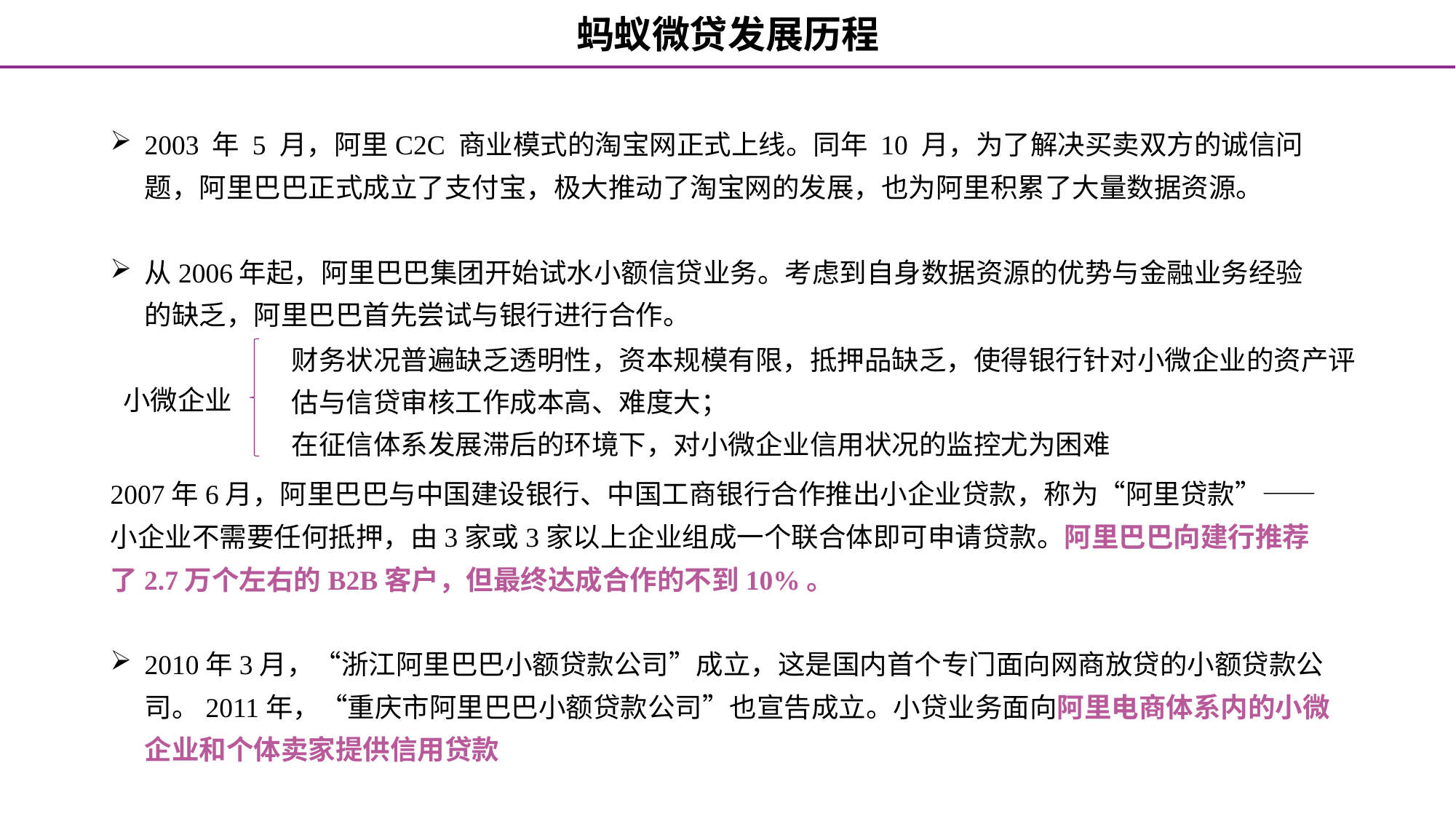

蚂蚁微贷发展历程
2003 年 5 月，阿里C2C 商业模式的淘宝网正式上线。同年 10 月，为了解决买卖双方的诚信问题，阿里巴巴正式成立了支付宝，极大推动了淘宝网的发展，也为阿里积累了大量数据资源。

从2006年起，阿里巴巴集团开始试水小额信贷业务。考虑到自身数据资源的优势与金融业务经验的缺乏，阿里巴巴首先尝试与银行进行合作。

 小微企业

2007年6月，阿里巴巴与中国建设银行、中国工商银行合作推出小企业贷款，称为“阿里贷款”——小企业不需要任何抵押，由3家或3家以上企业组成一个联合体即可申请贷款。阿里巴巴向建行推荐了2.7万个左右的B2B客户，但最终达成合作的不到10%。

2010年3月，“浙江阿里巴巴小额贷款公司”成立，这是国内首个专门面向网商放贷的小额贷款公司。2011年，“重庆市阿里巴巴小额贷款公司”也宣告成立。小贷业务面向阿里电商体系内的小微企业和个体卖家提供信用贷款
财务状况普遍缺乏透明性，资本规模有限，抵押品缺乏，使得银行针对小微企业的资产评估与信贷审核工作成本高、难度大；
在征信体系发展滞后的环境下，对小微企业信用状况的监控尤为困难